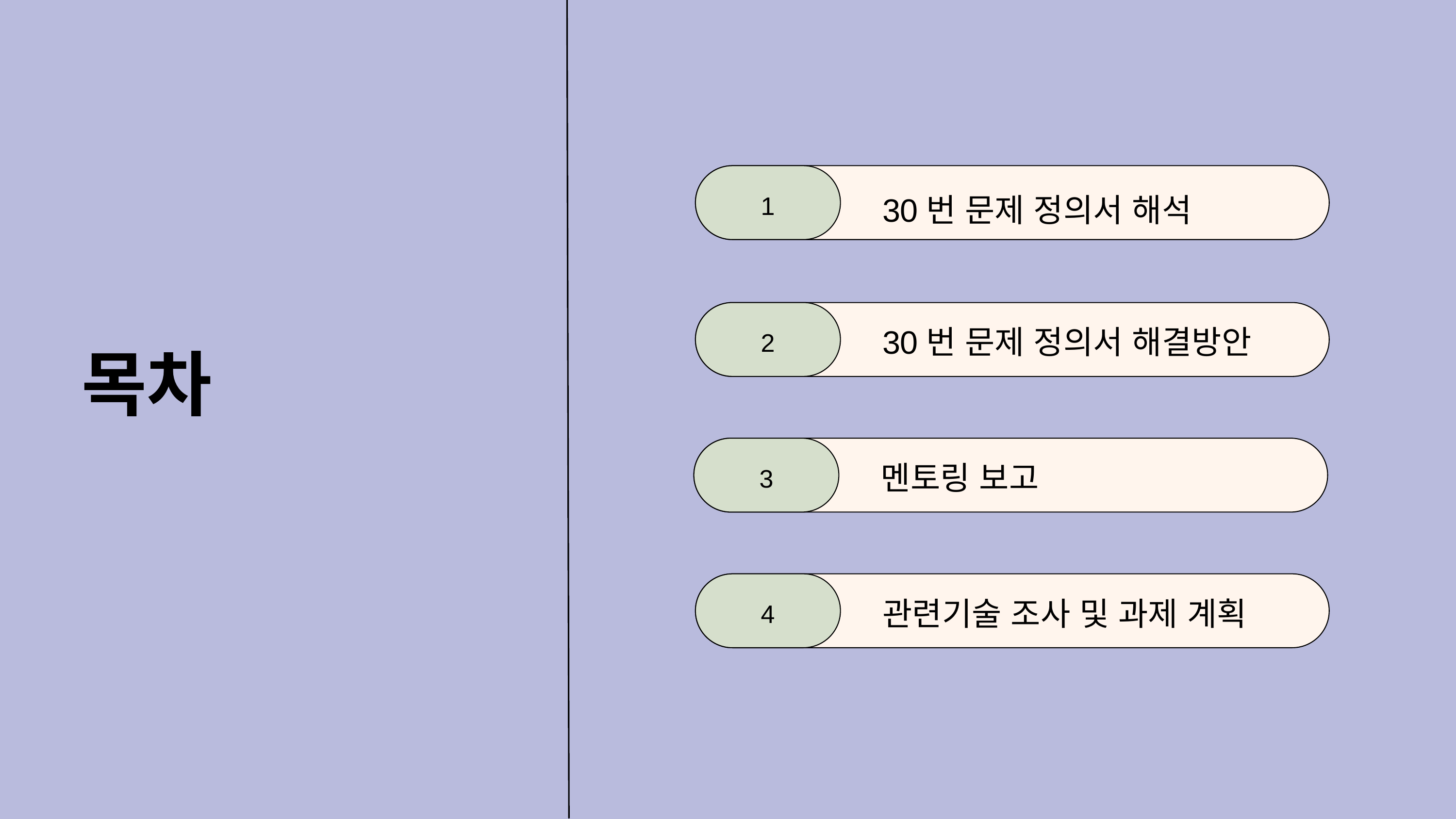

1
30번 문제 정의서 해석

2
30번 문제 정의서 해결방안

3
멘토링 보고

4
관련기술 조사 및 과제 계획
목차